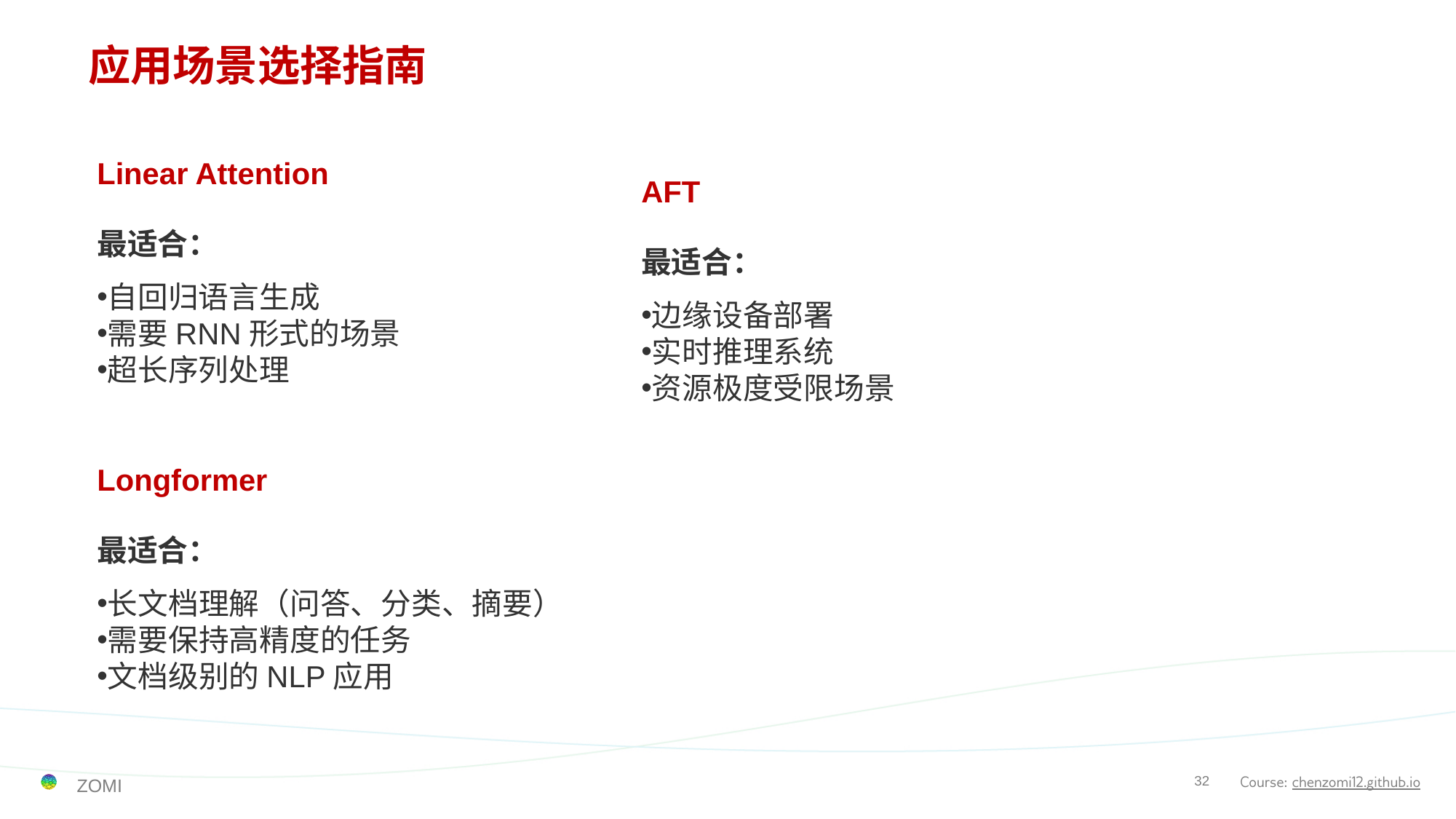

# 应用场景选择指南
Linear Attention
最适合：
自回归语言生成
需要RNN形式的场景
超长序列处理
AFT
最适合：
边缘设备部署
实时推理系统
资源极度受限场景
Longformer
最适合：
长文档理解（问答、分类、摘要）
需要保持高精度的任务
文档级别的NLP应用